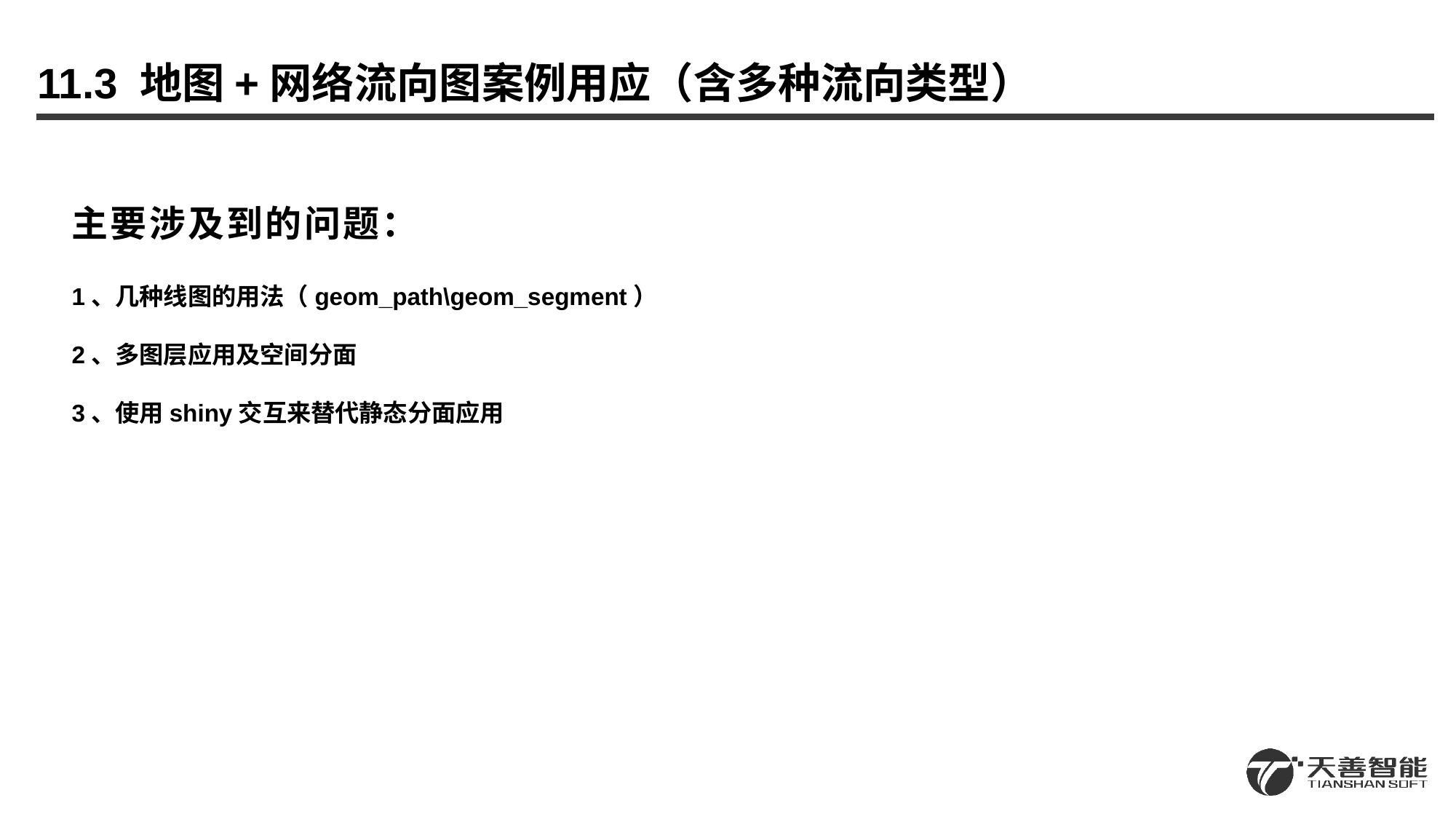

11.3 地图+网络流向图案例用应（含多种流向类型）
主要涉及到的问题：
1、几种线图的用法（geom_path\geom_segment）
2、多图层应用及空间分面
3、使用shiny交互来替代静态分面应用